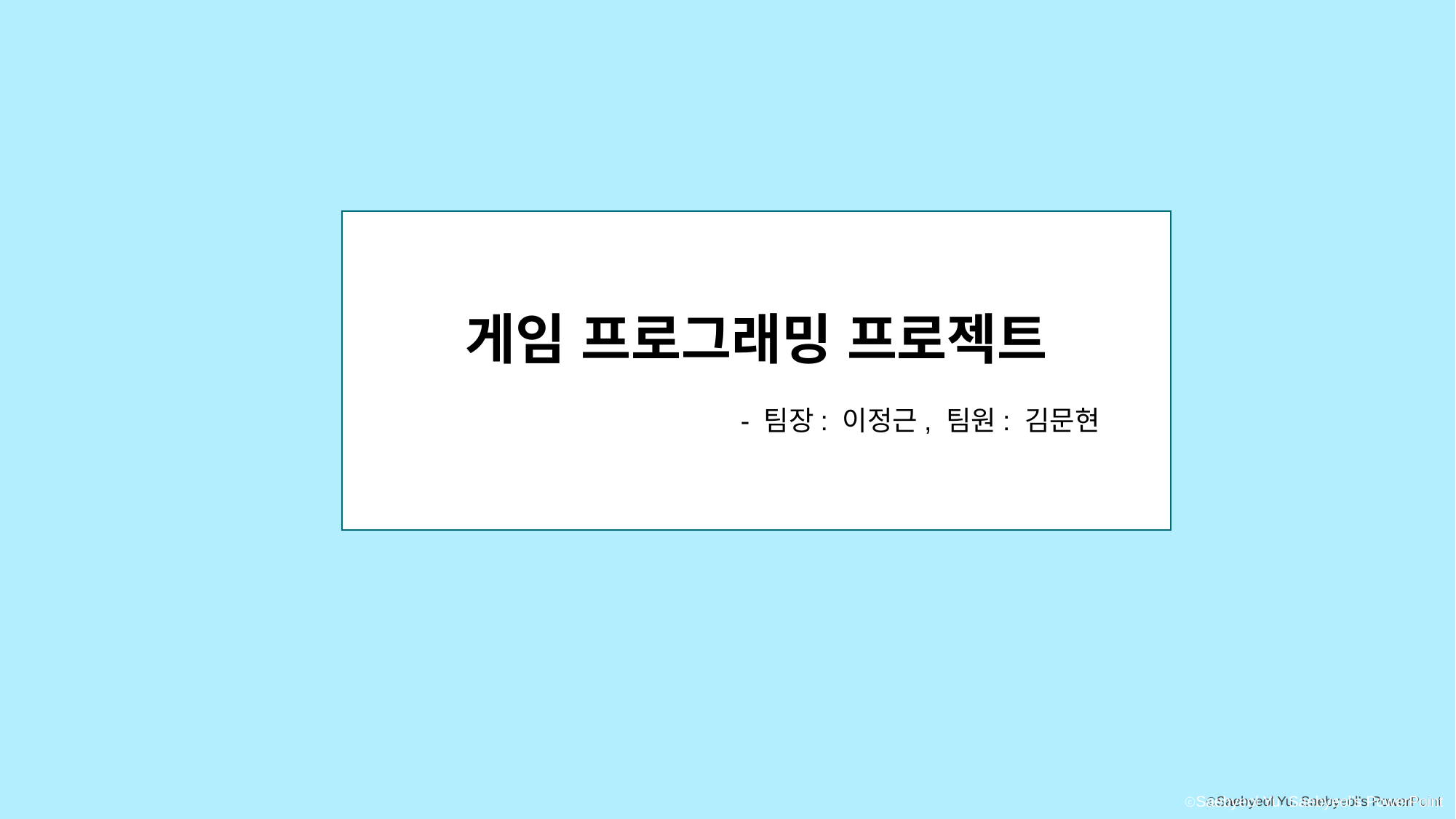

게임 프로그래밍 프로젝트

			- 팀장: 이정근, 팀원: 김문현
ⓒSaebyeol Yu. Saebyeol’s PowerPoint